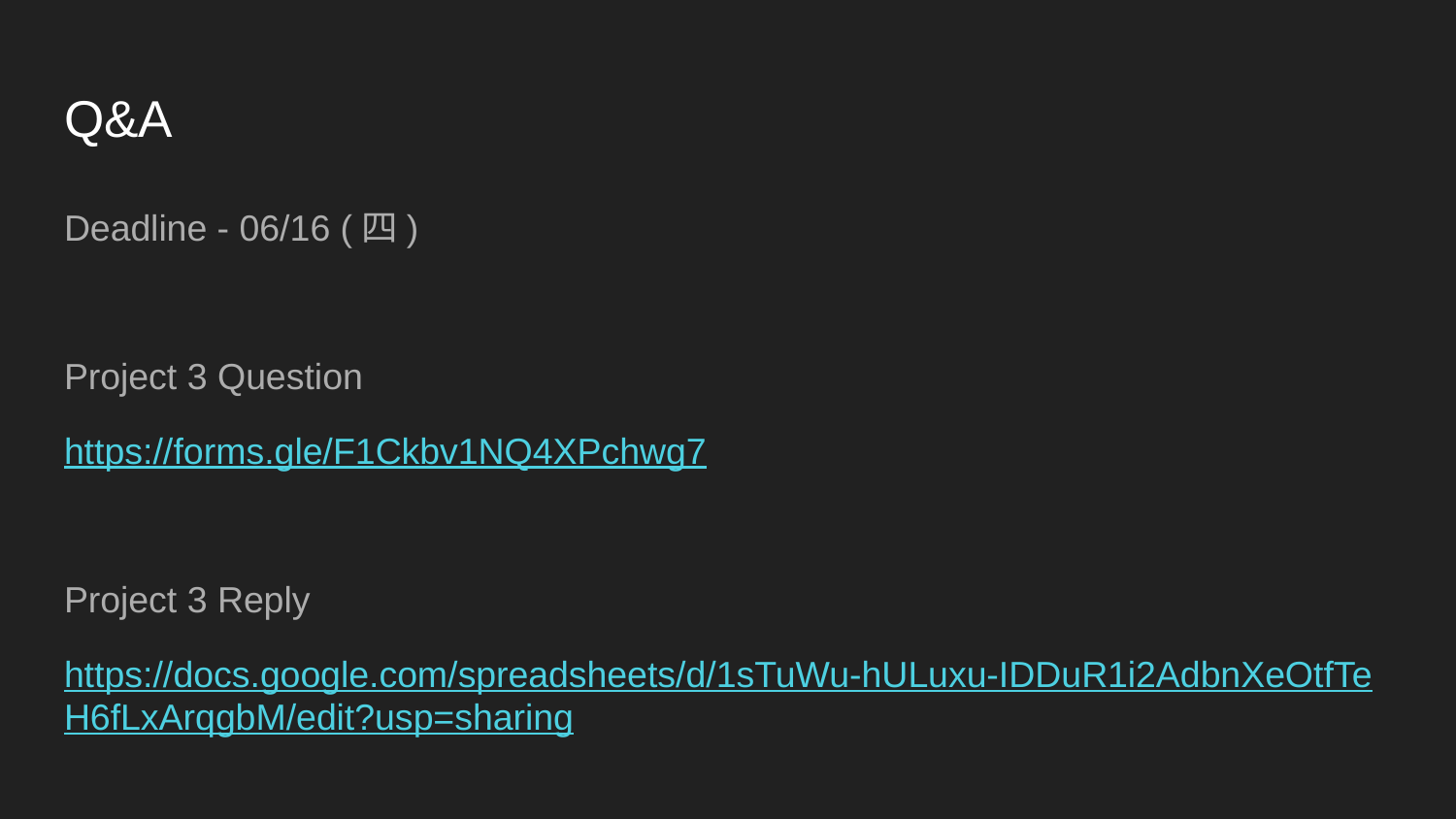

# Q&A
Deadline - 06/16 (四)

Project 3 Question
https://forms.gle/F1Ckbv1NQ4XPchwg7

Project 3 Reply
https://docs.google.com/spreadsheets/d/1sTuWu-hULuxu-IDDuR1i2AdbnXeOtfTeH6fLxArqgbM/edit?usp=sharing